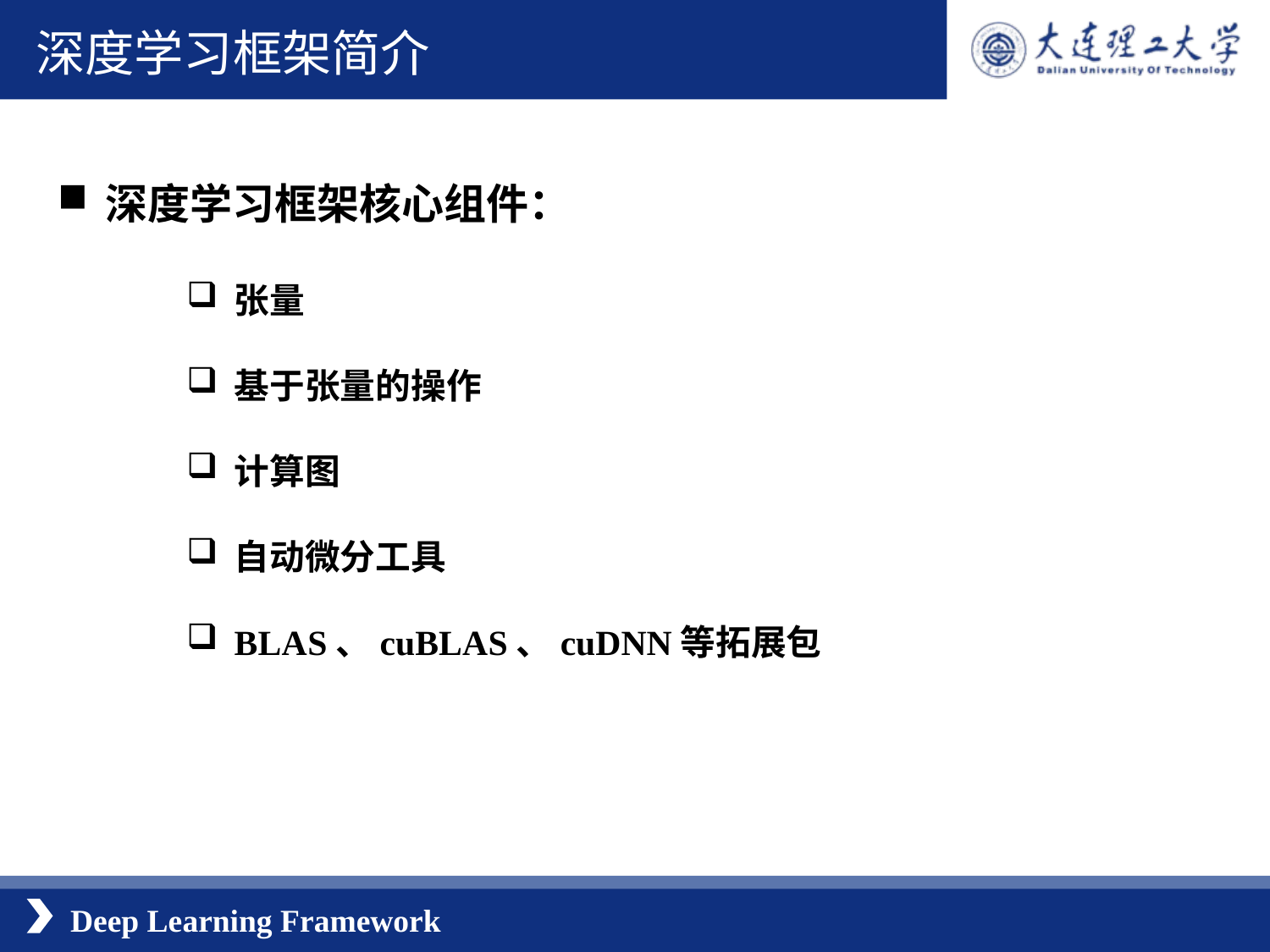

深度学习框架简介
深度学习框架核心组件：
张量

基于张量的操作

计算图

自动微分工具

BLAS、cuBLAS、cuDNN等拓展包
Deep Learning Framework